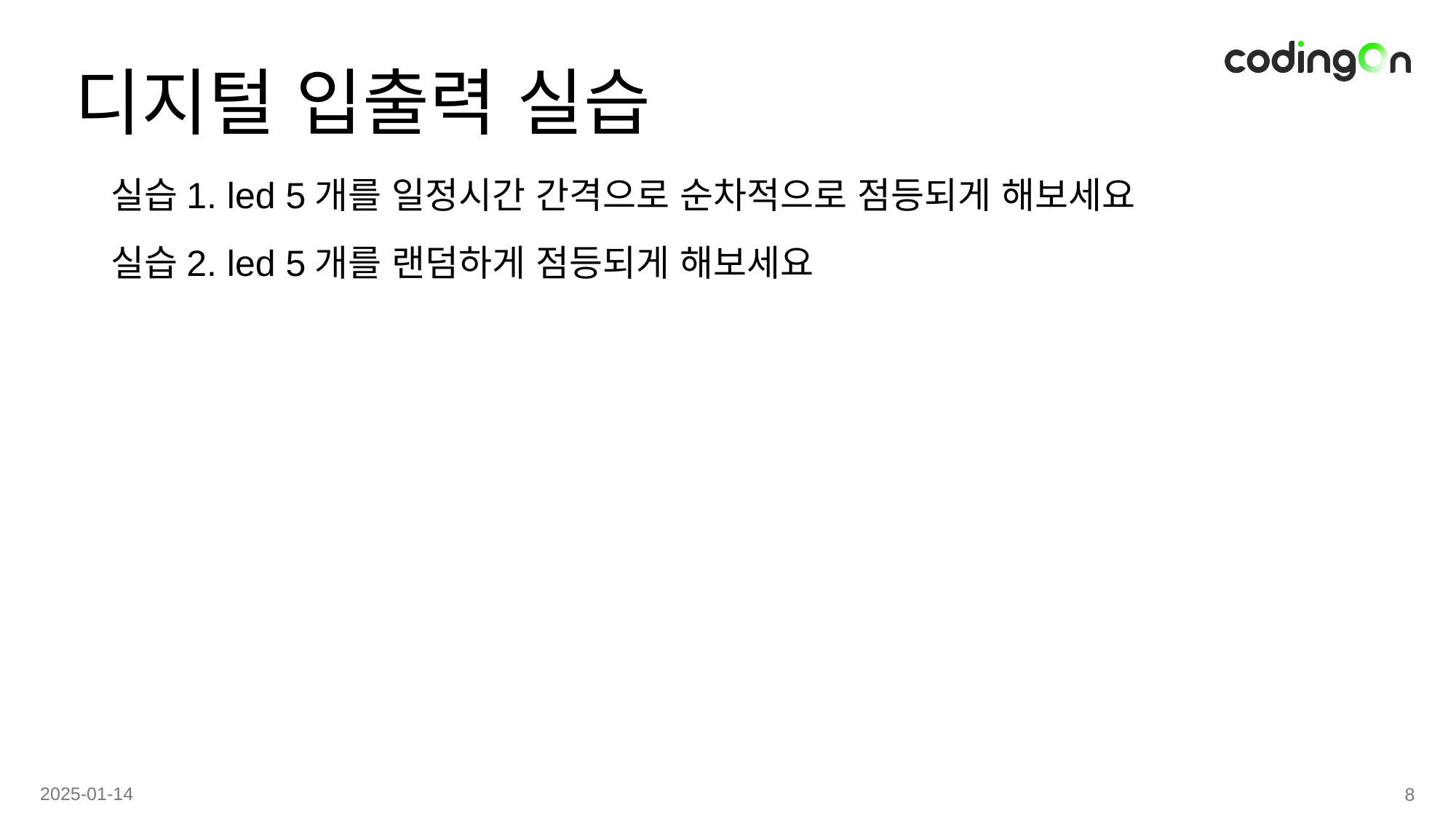

# 디지털 입출력 실습
실습1. led 5개를 일정시간 간격으로 순차적으로 점등되게 해보세요
실습2. led 5개를 랜덤하게 점등되게 해보세요

2025-01-14
8